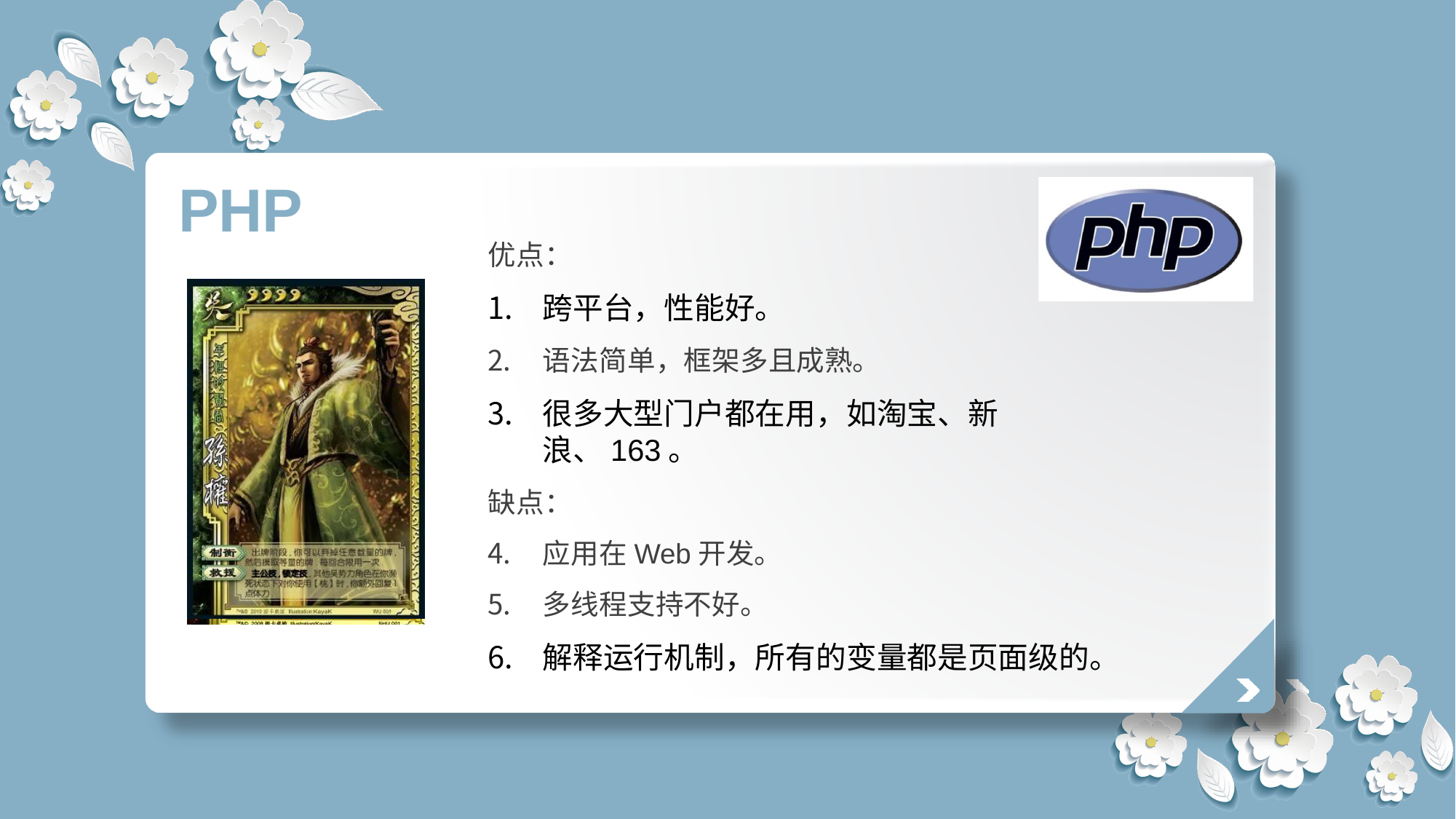

# PHP

优点：
跨平台，性能好。
语法简单，框架多且成熟。
很多大型门户都在用，如淘宝、新浪、163。
缺点：
应用在Web开发。
多线程支持不好。
解释运行机制，所有的变量都是页面级的。